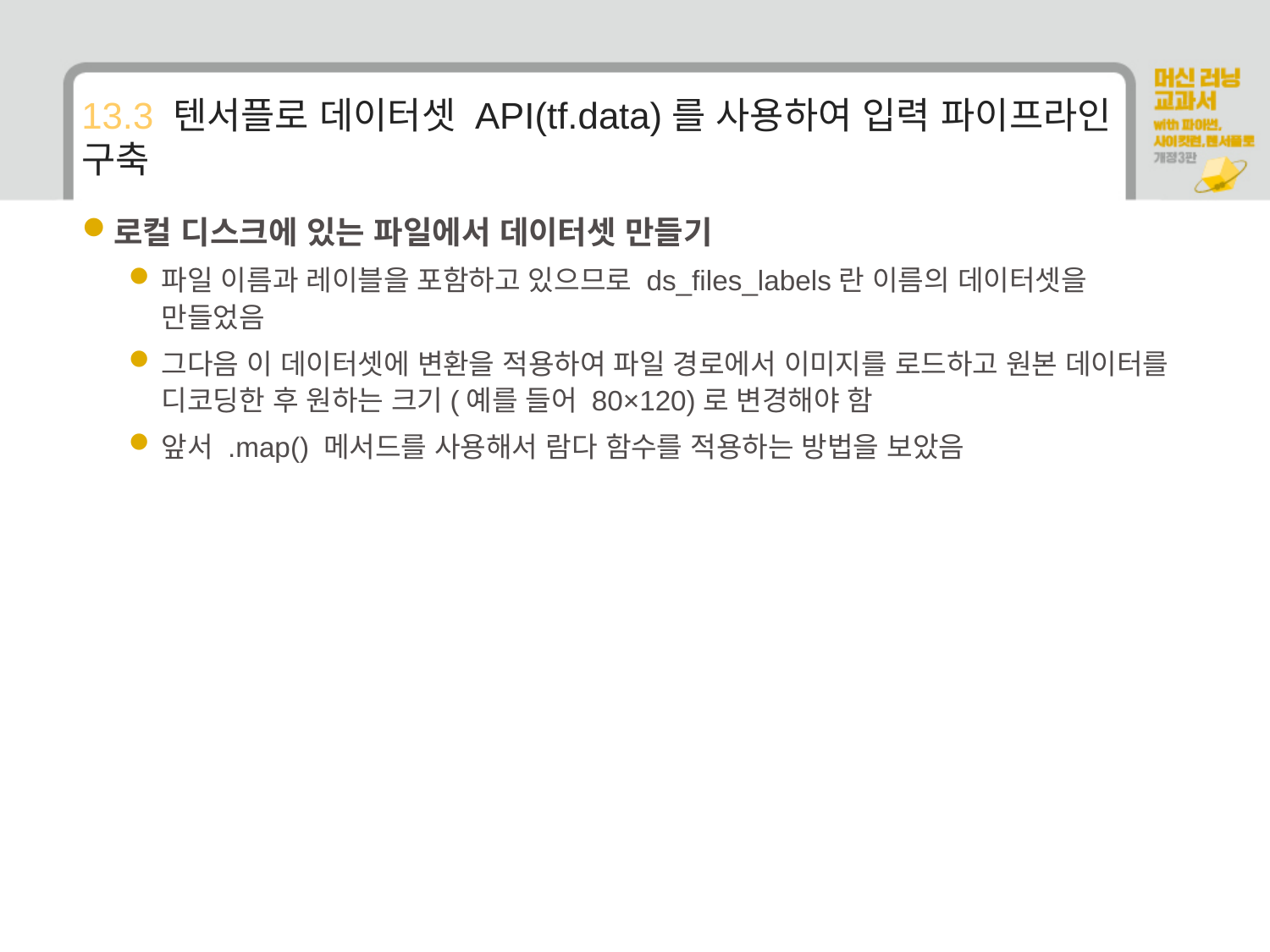

# 13.3 텐서플로 데이터셋 API(tf.data)를 사용하여 입력 파이프라인 구축
로컬 디스크에 있는 파일에서 데이터셋 만들기
파일 이름과 레이블을 포함하고 있으므로 ds_files_labels란 이름의 데이터셋을 만들었음
그다음 이 데이터셋에 변환을 적용하여 파일 경로에서 이미지를 로드하고 원본 데이터를 디코딩한 후 원하는 크기(예를 들어 80×120)로 변경해야 함
앞서 .map() 메서드를 사용해서 람다 함수를 적용하는 방법을 보았음